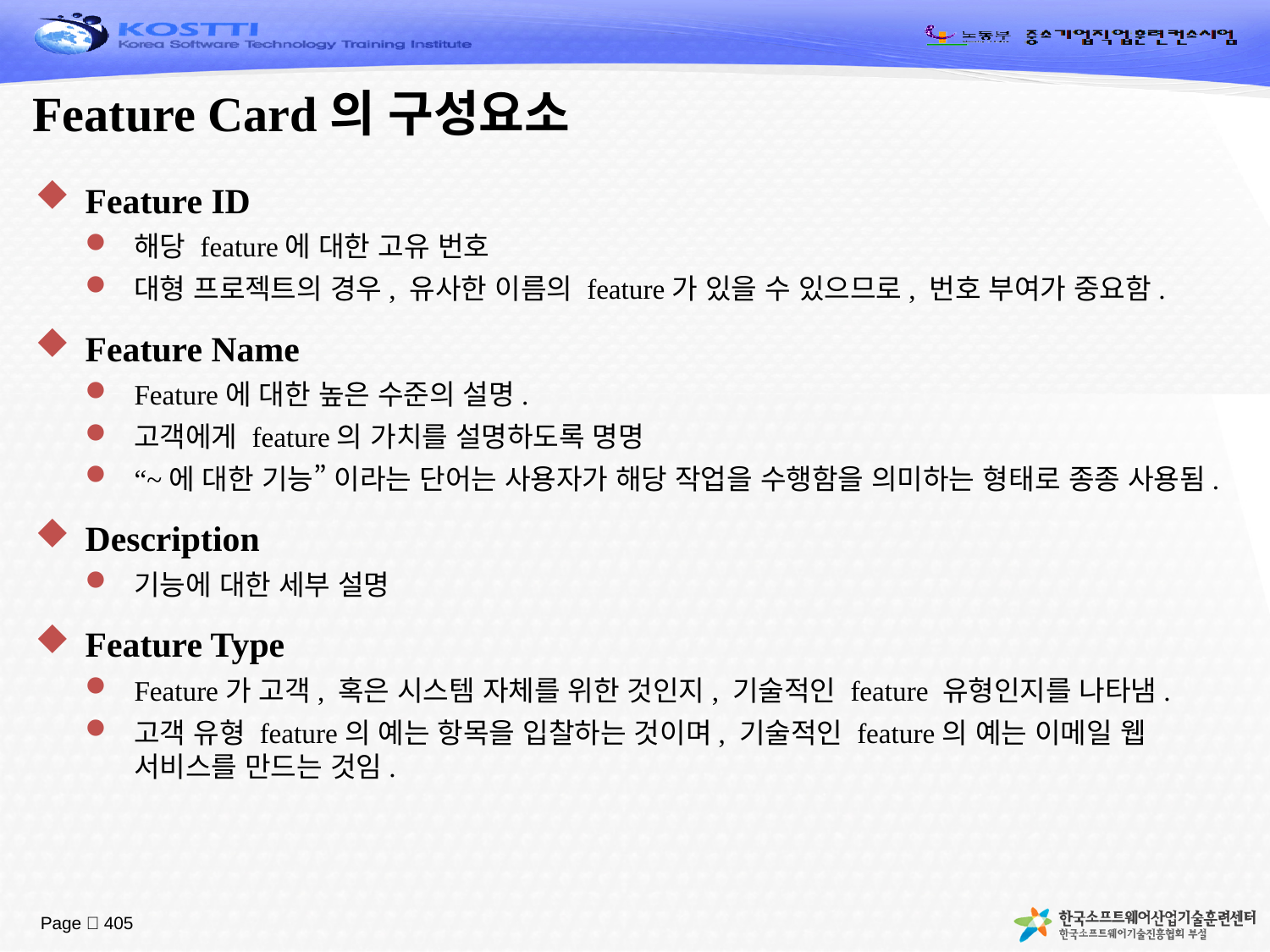

# Feature Card의 구성요소
Feature ID
해당 feature에 대한 고유 번호
대형 프로젝트의 경우, 유사한 이름의 feature가 있을 수 있으므로, 번호 부여가 중요함.
Feature Name
Feature에 대한 높은 수준의 설명.
고객에게 feature의 가치를 설명하도록 명명
“~에 대한 기능” 이라는 단어는 사용자가 해당 작업을 수행함을 의미하는 형태로 종종 사용됨.
Description
기능에 대한 세부 설명
Feature Type
Feature가 고객, 혹은 시스템 자체를 위한 것인지, 기술적인 feature 유형인지를 나타냄.
고객 유형 feature의 예는 항목을 입찰하는 것이며, 기술적인 feature의 예는 이메일 웹 서비스를 만드는 것임.